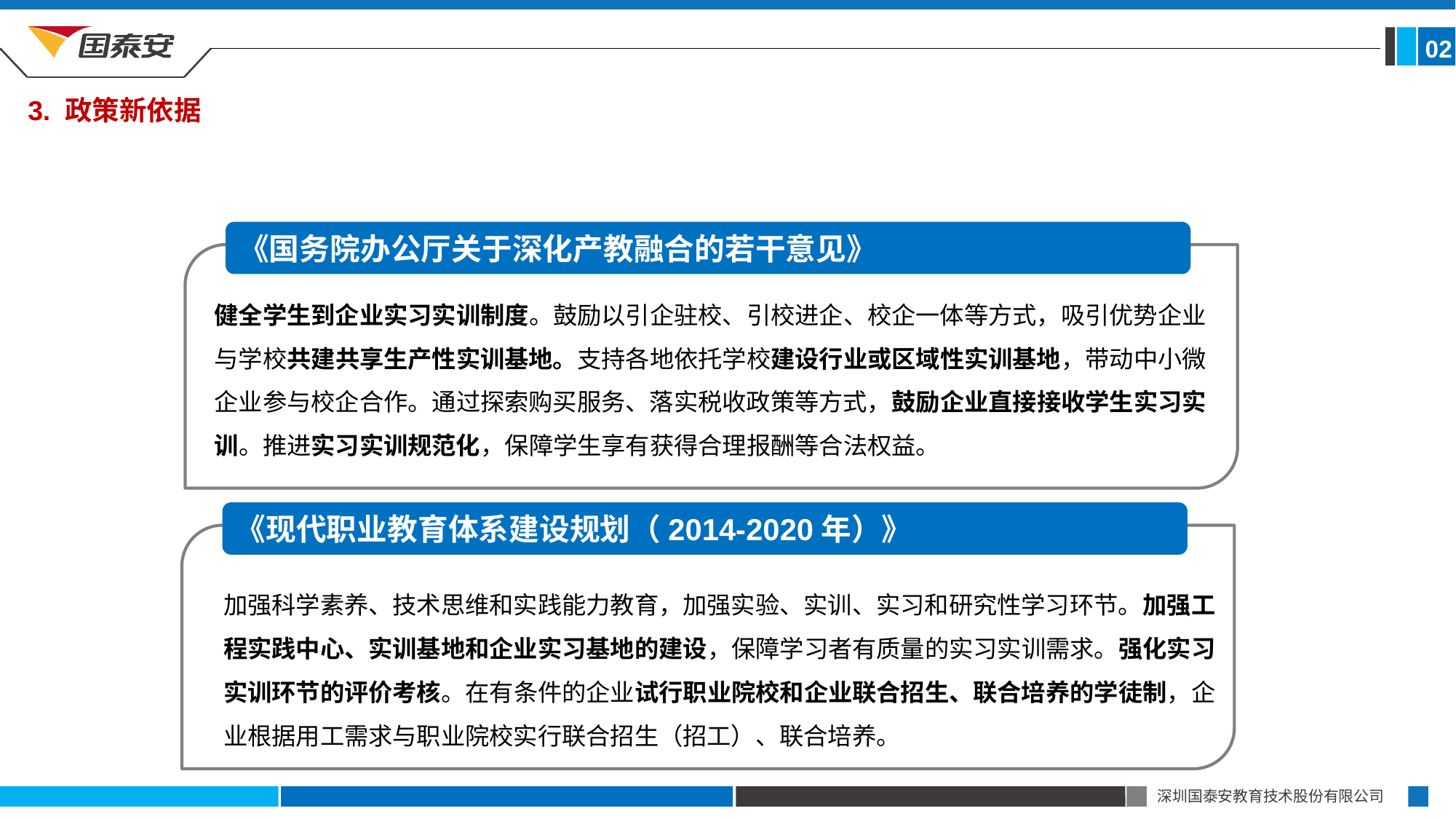

02
3. 政策新依据
3.  政策新依据
3.  政策新依据
《国务院办公厅关于深化产教融合的若干意见》

健全学生到企业实习实训制度。鼓励以引企驻校、引校进企、校企一体等方式，吸引优势企业与学校共建共享生产性实训基地。支持各地依托学校建设行业或区域性实训基地，带动中小微企业参与校企合作。通过探索购买服务、落实税收政策等方式，鼓励企业直接接收学生实习实训。推进实习实训规范化，保障学生享有获得合理报酬等合法权益。
《现代职业教育体系建设规划（2014-2020年）》

加强科学素养、技术思维和实践能力教育，加强实验、实训、实习和研究性学习环节。加强工程实践中心、实训基地和企业实习基地的建设，保障学习者有质量的实习实训需求。强化实习实训环节的评价考核。在有条件的企业试行职业院校和企业联合招生、联合培养的学徒制，企业根据用工需求与职业院校实行联合招生（招工）、联合培养。